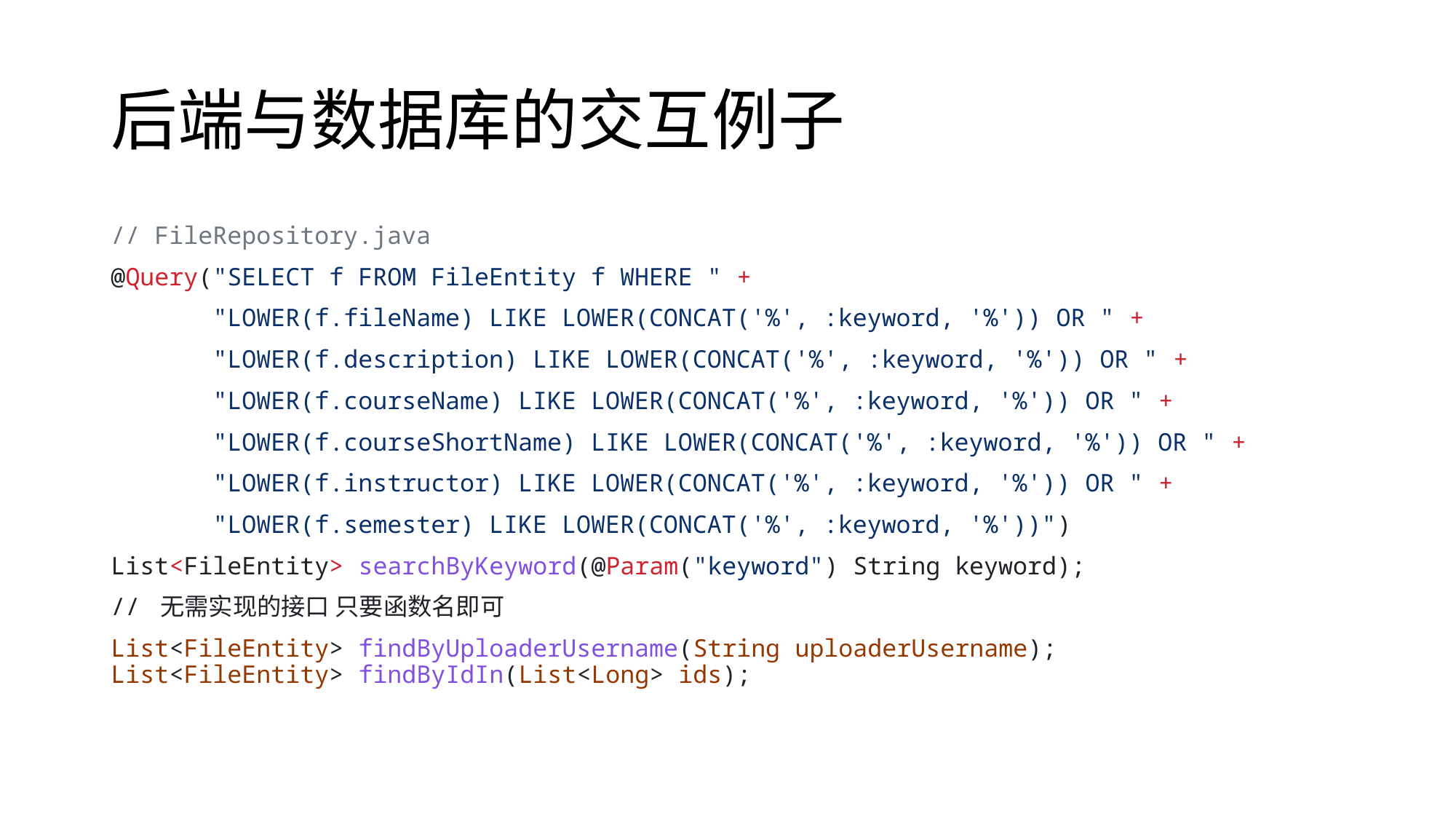

# 后端与数据库的交互例子
// FileRepository.java
@Query("SELECT f FROM FileEntity f WHERE " +
       "LOWER(f.fileName) LIKE LOWER(CONCAT('%', :keyword, '%')) OR " +
       "LOWER(f.description) LIKE LOWER(CONCAT('%', :keyword, '%')) OR " +
       "LOWER(f.courseName) LIKE LOWER(CONCAT('%', :keyword, '%')) OR " +
       "LOWER(f.courseShortName) LIKE LOWER(CONCAT('%', :keyword, '%')) OR " +
       "LOWER(f.instructor) LIKE LOWER(CONCAT('%', :keyword, '%')) OR " +
       "LOWER(f.semester) LIKE LOWER(CONCAT('%', :keyword, '%'))")
List<FileEntity> searchByKeyword(@Param("keyword") String keyword);
// 无需实现的接口 只要函数名即可
List<FileEntity> findByUploaderUsername(String uploaderUsername);
List<FileEntity> findByIdIn(List<Long> ids);